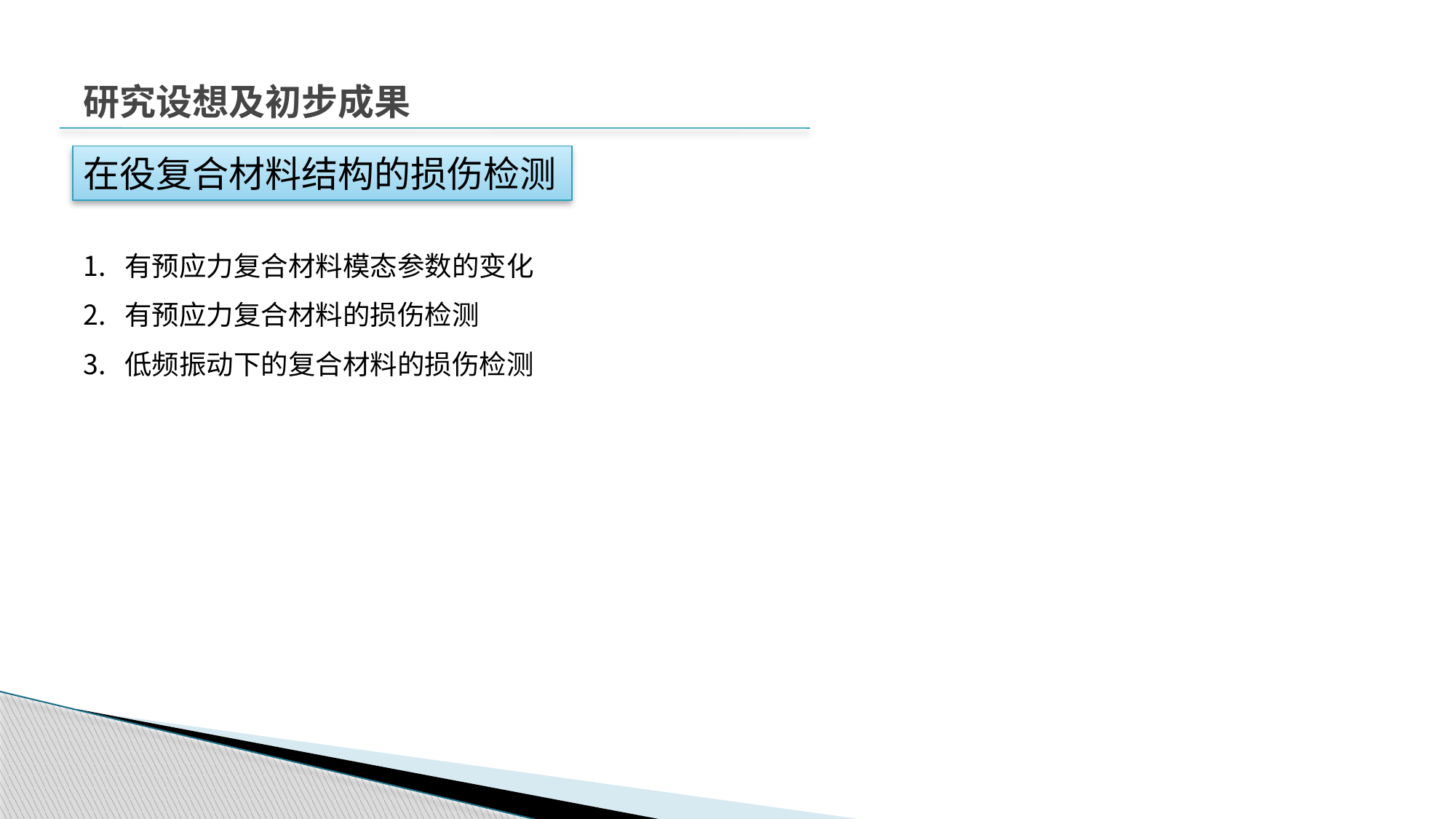

# 研究设想及初步成果
在役复合材料结构的损伤检测
有预应力复合材料模态参数的变化
有预应力复合材料的损伤检测
低频振动下的复合材料的损伤检测